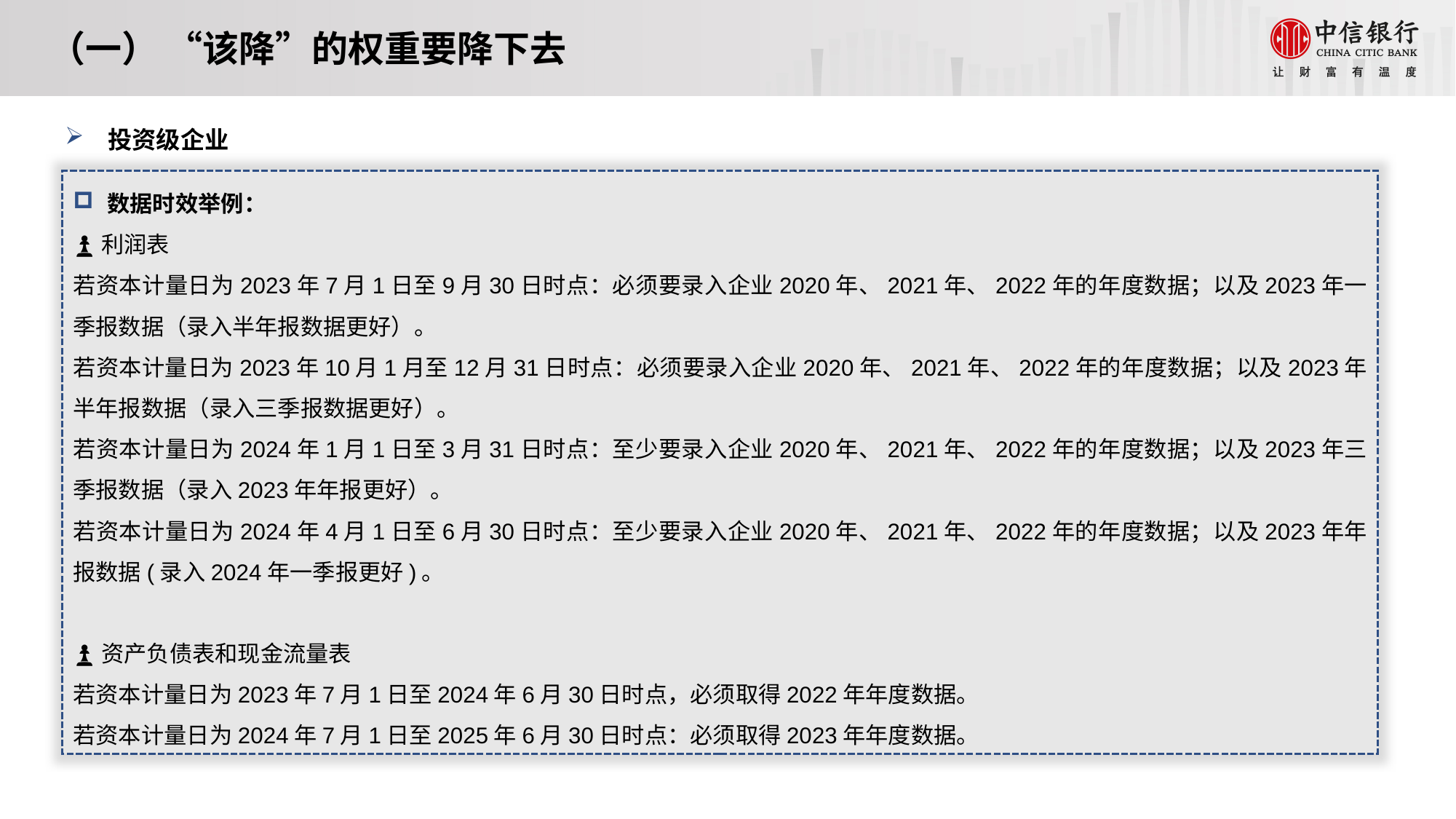

（一） “该降”的权重要降下去
投资级企业
数据时效举例：
♟利润表
若资本计量日为2023年7月1日至9月30日时点：必须要录入企业2020年、2021年、2022年的年度数据；以及2023年一季报数据（录入半年报数据更好）。
若资本计量日为2023年10月1月至12月31日时点：必须要录入企业2020年、2021年、2022年的年度数据；以及2023年半年报数据（录入三季报数据更好）。
若资本计量日为2024年1月1日至3月31日时点：至少要录入企业2020年、2021年、2022年的年度数据；以及2023年三季报数据（录入2023年年报更好）。
若资本计量日为2024年4月1日至6月30日时点：至少要录入企业2020年、2021年、2022年的年度数据；以及2023年年报数据(录入2024年一季报更好)。

♟资产负债表和现金流量表
若资本计量日为2023年7月1日至2024年6月30日时点，必须取得2022年年度数据。
若资本计量日为2024年7月1日至2025年6月30日时点：必须取得2023年年度数据。
20